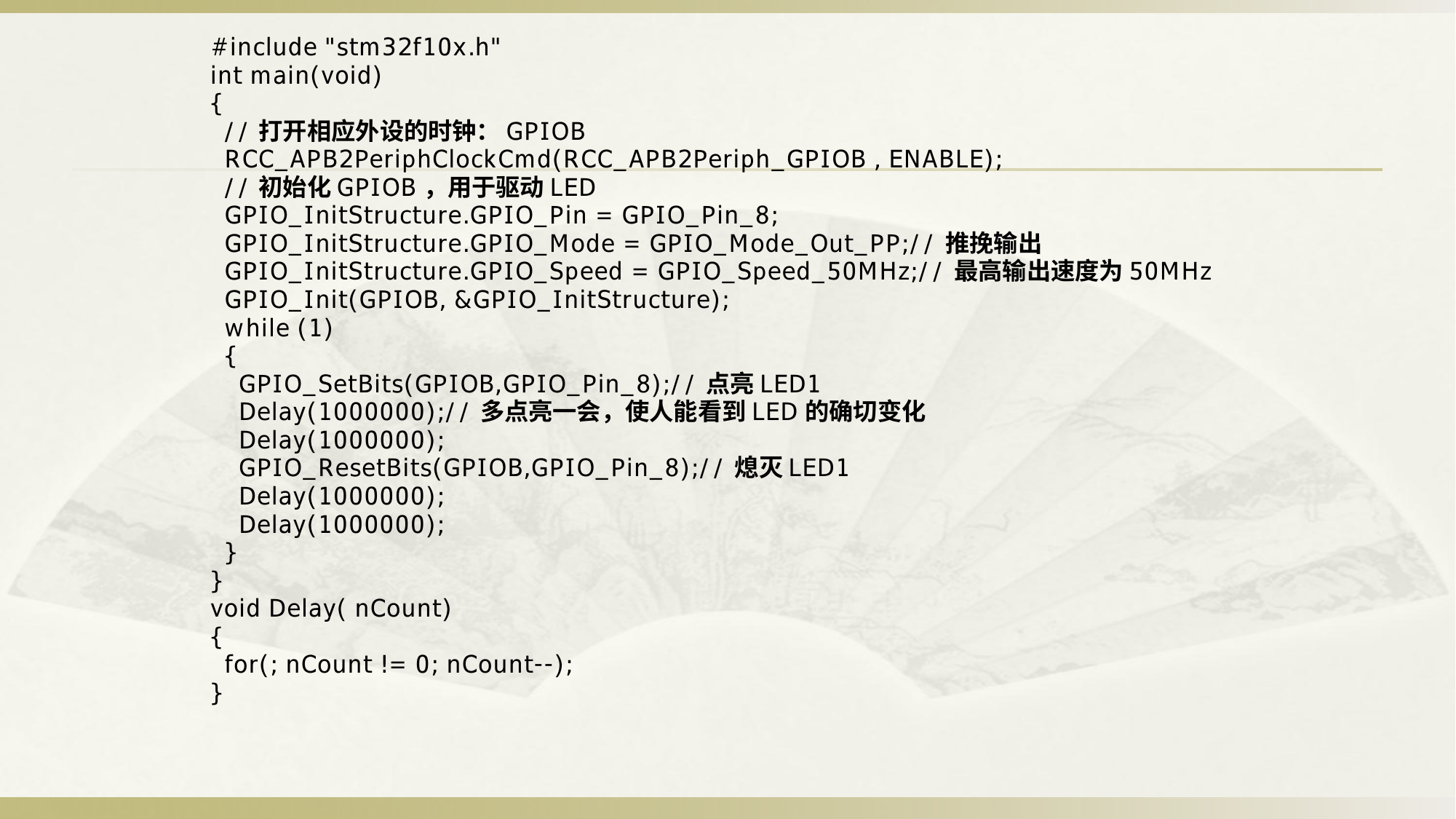

#include "stm32f10x.h"
int main(void)
{
  //打开相应外设的时钟：GPIOB
  RCC_APB2PeriphClockCmd(RCC_APB2Periph_GPIOB , ENABLE);
  //初始化GPIOB，用于驱动LED
  GPIO_InitStructure.GPIO_Pin = GPIO_Pin_8;
  GPIO_InitStructure.GPIO_Mode = GPIO_Mode_Out_PP;//推挽输出
  GPIO_InitStructure.GPIO_Speed = GPIO_Speed_50MHz;//最高输出速度为50MHz
  GPIO_Init(GPIOB, &GPIO_InitStructure);
  while (1)
  {
    GPIO_SetBits(GPIOB,GPIO_Pin_8);//点亮LED1
    Delay(1000000);//多点亮一会，使人能看到LED的确切变化
    Delay(1000000);
    GPIO_ResetBits(GPIOB,GPIO_Pin_8);//熄灭LED1
    Delay(1000000);
    Delay(1000000);
  }
}
void Delay( nCount)
{
  for(; nCount != 0; nCount--);
}